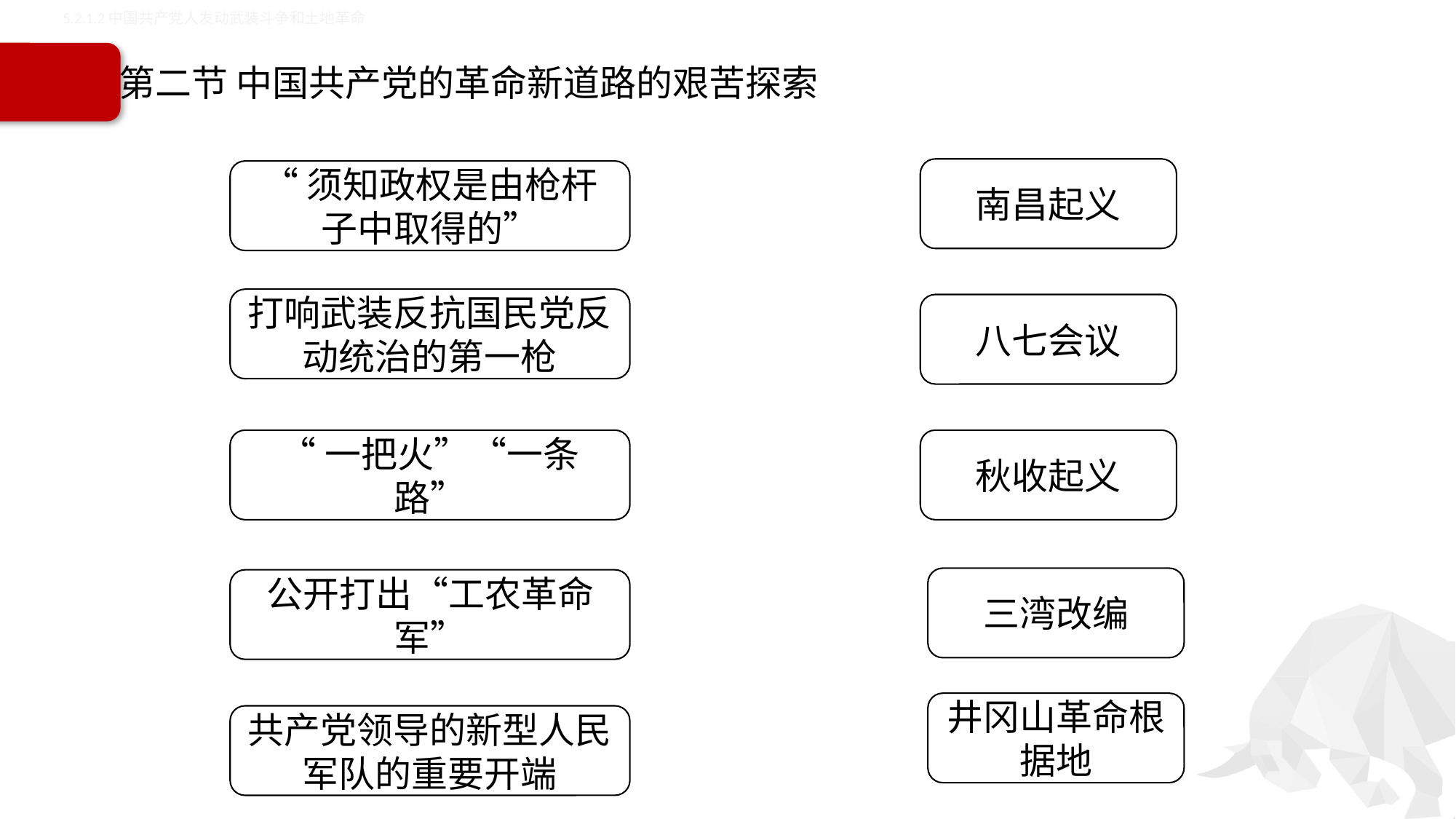

5.2.1.2中国共产党人发动武装斗争和土地革命
# 第二节 中国共产党的革命新道路的艰苦探索
南昌起义
“须知政权是由枪杆子中取得的”
打响武装反抗国民党反动统治的第一枪
八七会议
“一把火”“一条路”
秋收起义
三湾改编
公开打出“工农革命军”
井冈山革命根据地
共产党领导的新型人民军队的重要开端